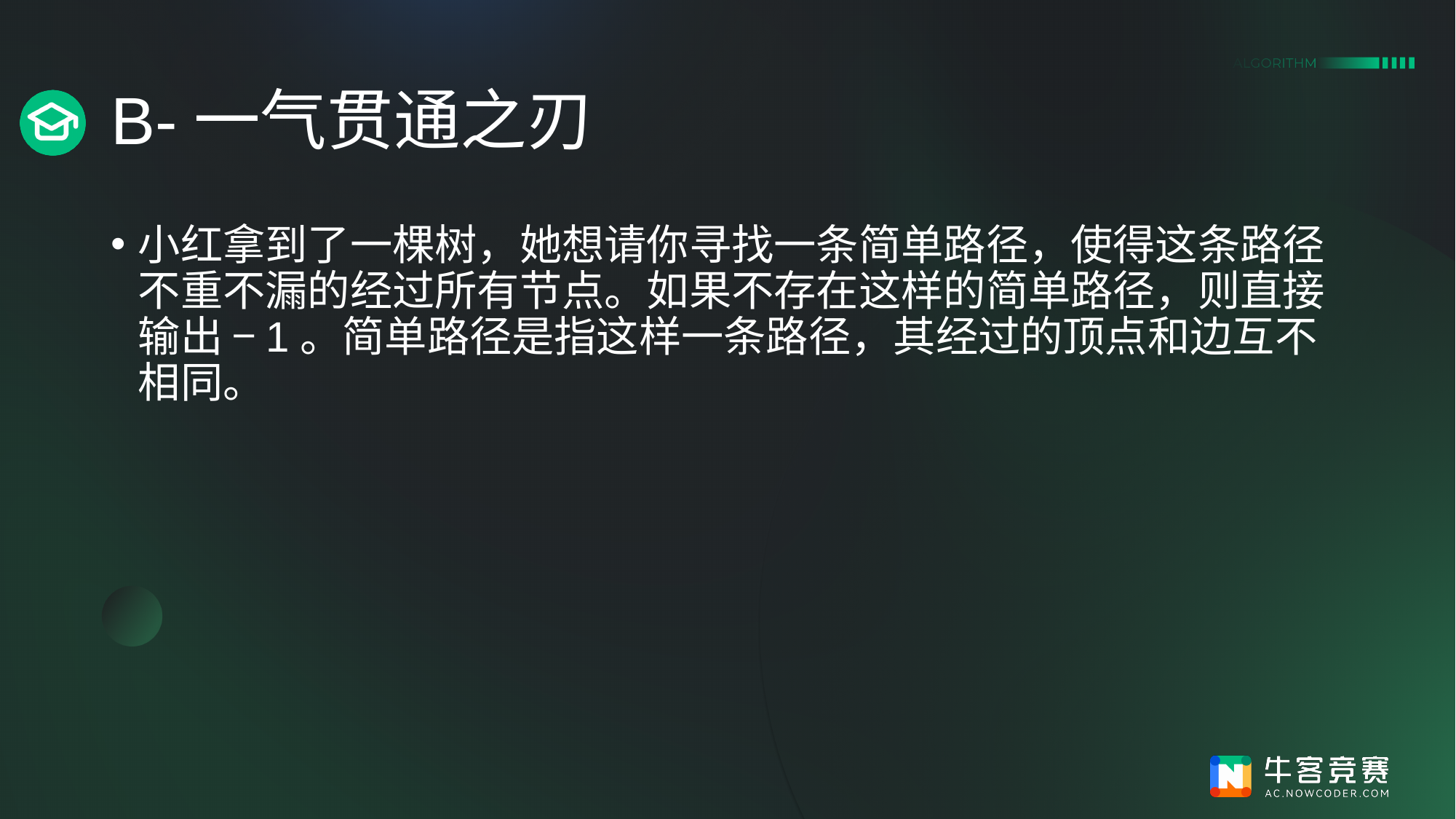

# B-一气贯通之刃
小红拿到了一棵树，她想请你寻找一条简单路径，使得这条路径不重不漏的经过所有节点。如果不存在这样的简单路径，则直接输出 −1。简单路径是指这样一条路径，其经过的顶点和边互不相同。